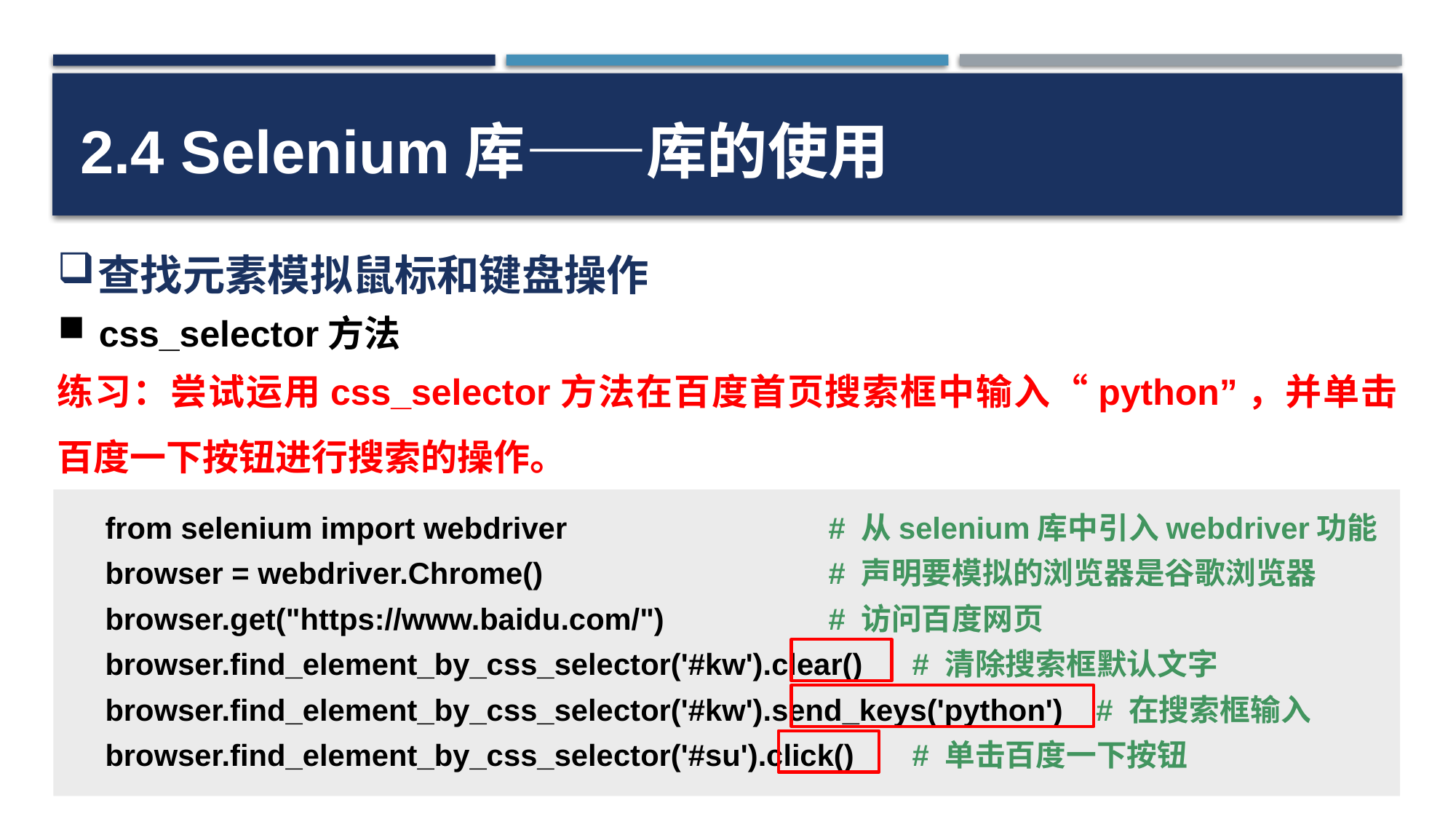

2.4 Selenium库——库的使用
查找元素模拟鼠标和键盘操作
css_selector方法
练习：尝试运用css_selector方法在百度首页搜索框中输入“python”，并单击百度一下按钮进行搜索的操作。

from selenium import webdriver
browser = webdriver.Chrome()
browser.get("https://www.baidu.com/")
browser.find_element_by_css_selector('#kw').clear()
browser.find_element_by_css_selector('#kw').send_keys('python')
browser.find_element_by_css_selector('#su').click()
# 从selenium库中引入webdriver功能
# 声明要模拟的浏览器是谷歌浏览器
# 访问百度网页
          # 清除搜索框默认文字
                                # 在搜索框输入
          # 单击百度一下按钮

26